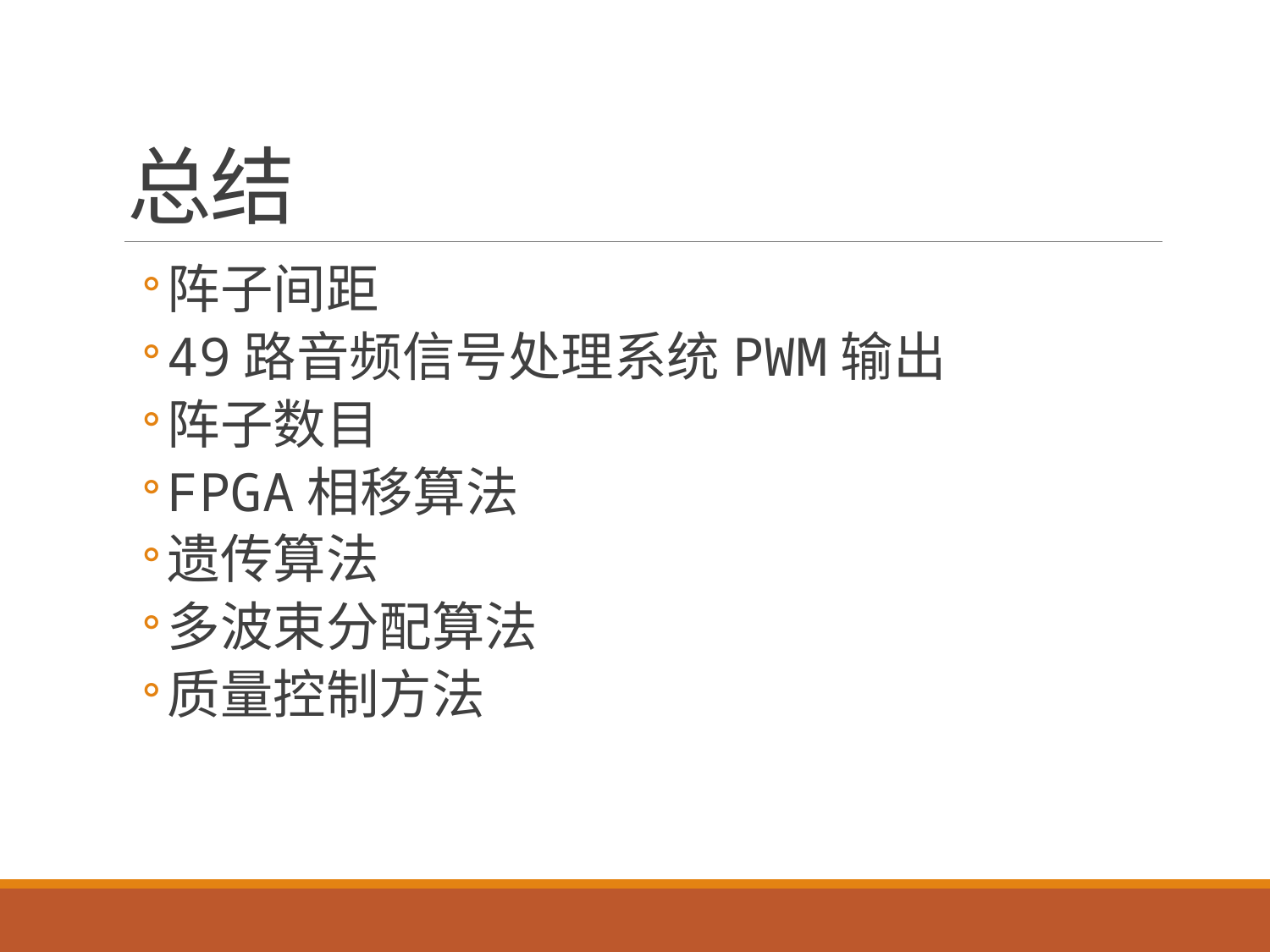

# 总结
阵子间距
49路音频信号处理系统PWM输出
阵子数目
FPGA相移算法
遗传算法
多波束分配算法
质量控制方法